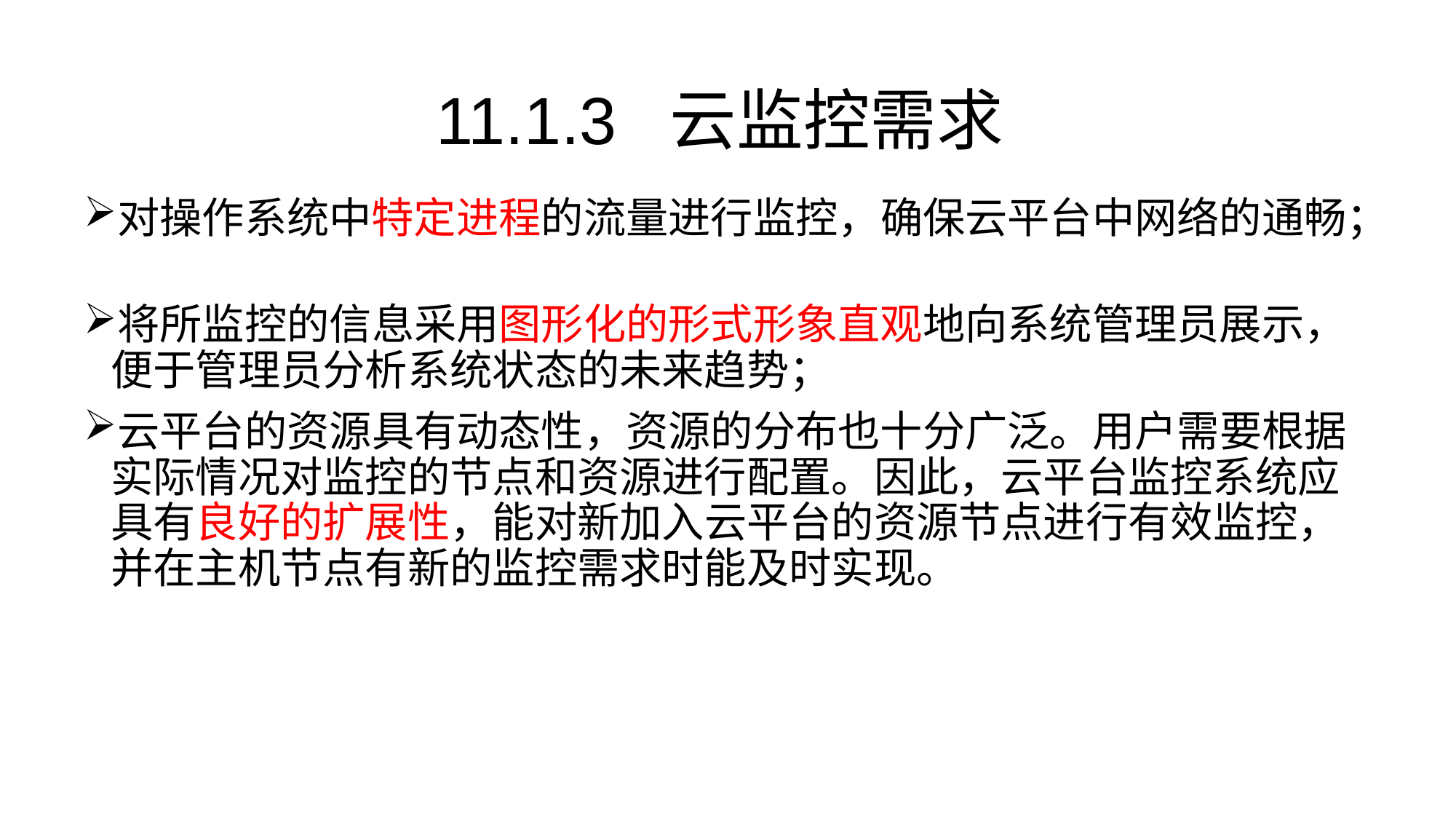

# 11.1.3  云监控需求
对操作系统中特定进程的流量进行监控，确保云平台中网络的通畅；
将所监控的信息采用图形化的形式形象直观地向系统管理员展示，便于管理员分析系统状态的未来趋势；
云平台的资源具有动态性，资源的分布也十分广泛。用户需要根据实际情况对监控的节点和资源进行配置。因此，云平台监控系统应具有良好的扩展性，能对新加入云平台的资源节点进行有效监控，并在主机节点有新的监控需求时能及时实现。